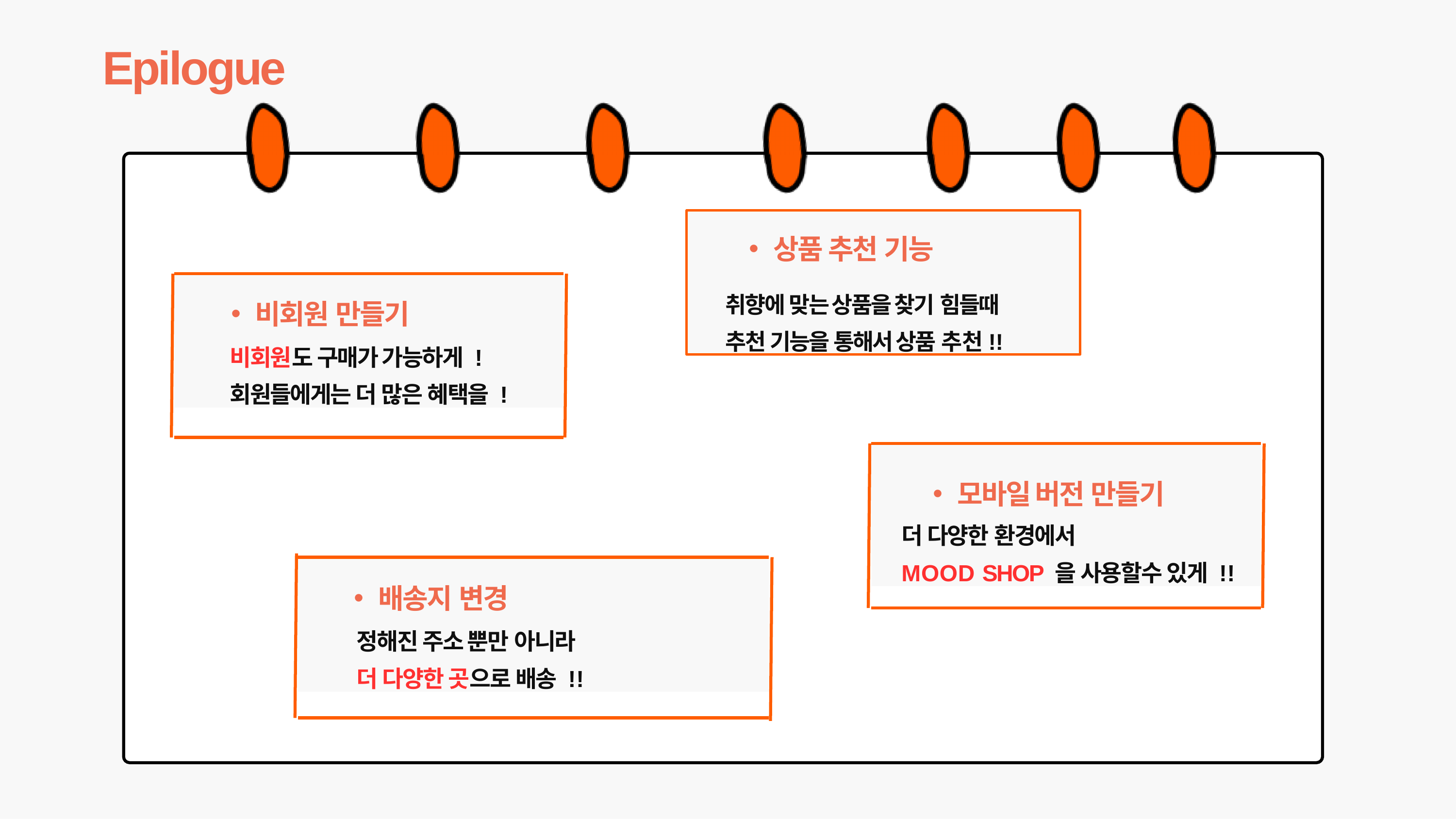

# Epilogue

상품 추천 기능
취향에 맞는 상품을 찾기 힘들때  추천 기능을 통해서 상품 추천!!

비회원 만들기
비회원도 구매가 가능하게 !
회원들에게는 더 많은 혜택을 !

모바일 버전 만들기
더 다양한 환경에서
MOOD SHOP 을 사용할수 있게 !!

배송지 변경
정해진 주소 뿐만 아니라
더 다양한 곳으로 배송 !!